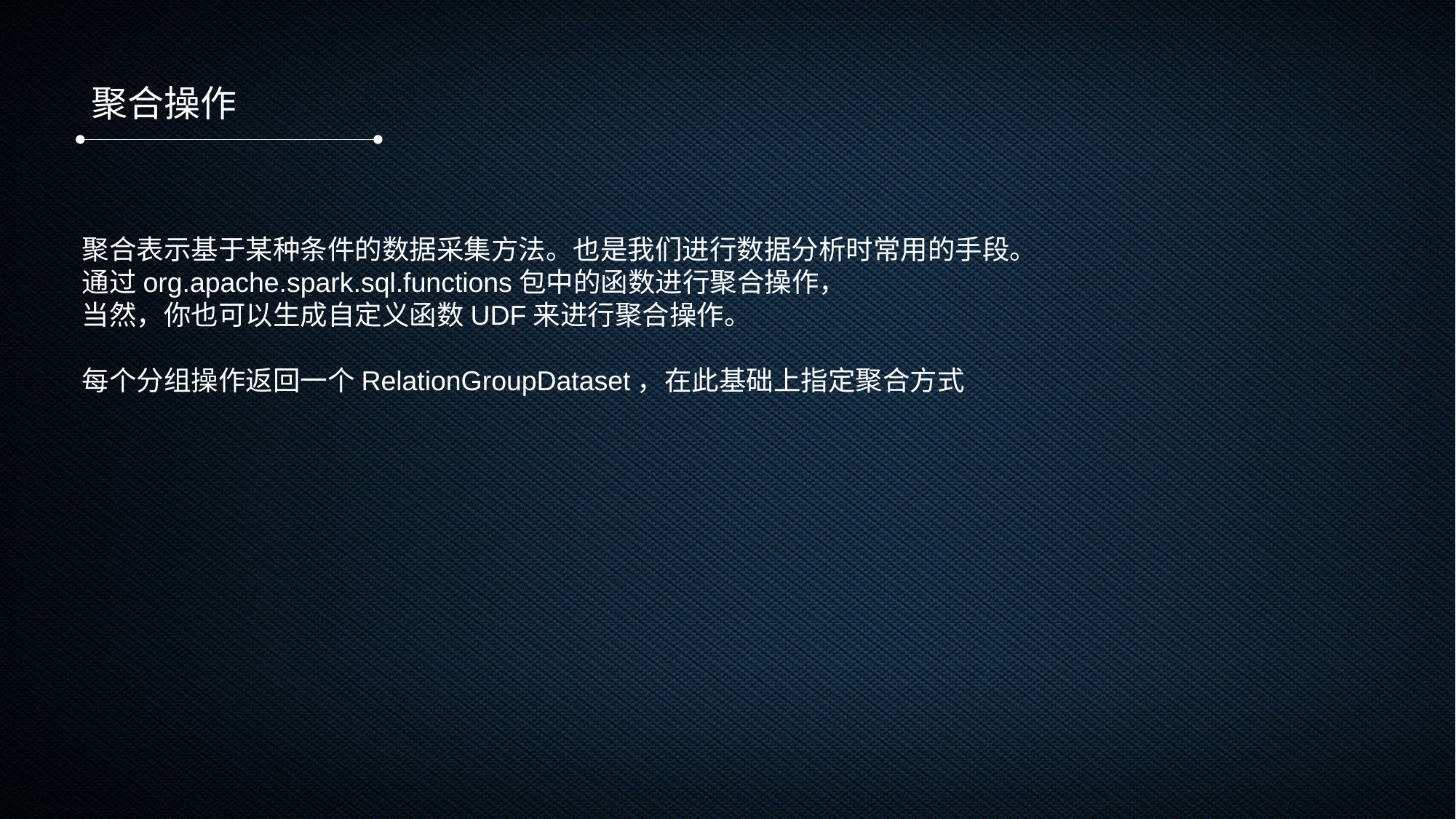

聚合操作
聚合表示基于某种条件的数据采集方法。也是我们进行数据分析时常用的手段。
通过org.apache.spark.sql.functions包中的函数进行聚合操作，
当然，你也可以生成自定义函数UDF来进行聚合操作。

每个分组操作返回一个RelationGroupDataset，在此基础上指定聚合方式